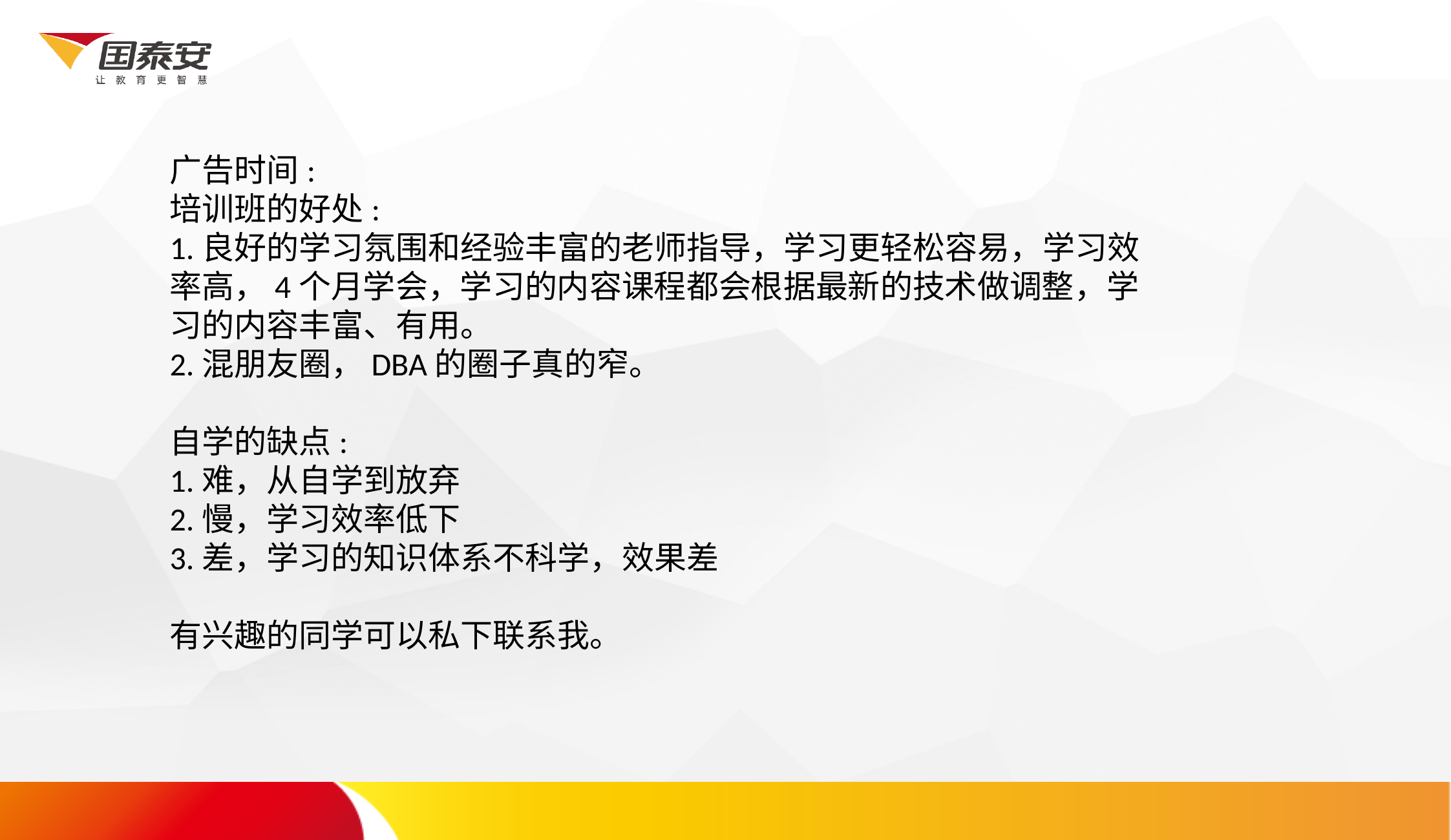

广告时间:
培训班的好处:
1.良好的学习氛围和经验丰富的老师指导，学习更轻松容易，学习效率高，4个月学会，学习的内容课程都会根据最新的技术做调整，学习的内容丰富、有用。
2.混朋友圈，DBA的圈子真的窄。

自学的缺点:
1.难，从自学到放弃
2.慢，学习效率低下
3.差，学习的知识体系不科学，效果差

有兴趣的同学可以私下联系我。